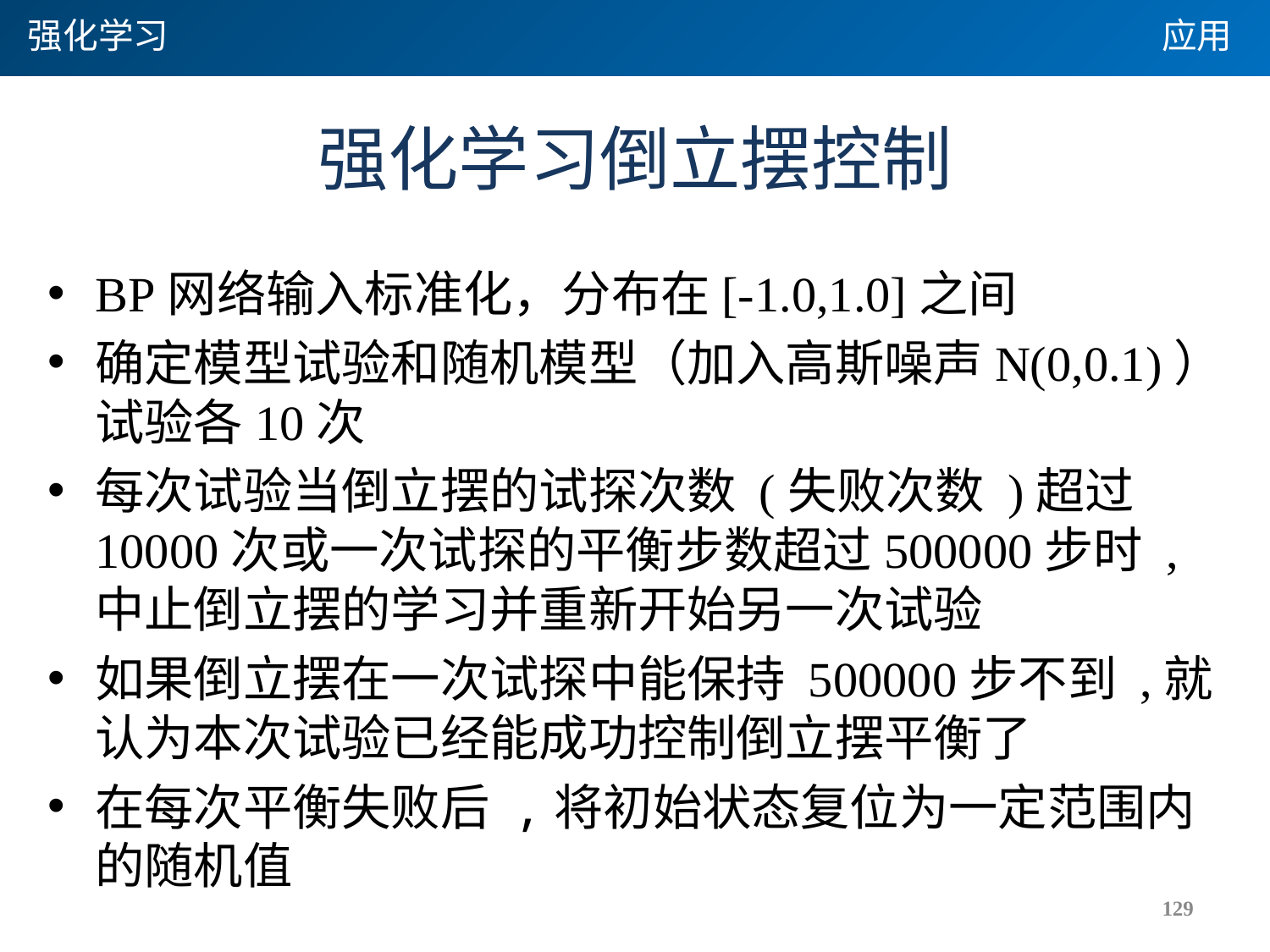

强化学习
应用
# 强化学习倒立摆控制
BP网络输入标准化，分布在[-1.0,1.0]之间
确定模型试验和随机模型（加入高斯噪声N(0,0.1)）试验各10次
每次试验当倒立摆的试探次数 (失败次数 )超过 10000次或一次试探的平衡步数超过500000步时 ,中止倒立摆的学习并重新开始另一次试验
如果倒立摆在一次试探中能保持 500000步不到 ,就认为本次试验已经能成功控制倒立摆平衡了
在每次平衡失败后 ,将初始状态复位为一定范围内的随机值

129